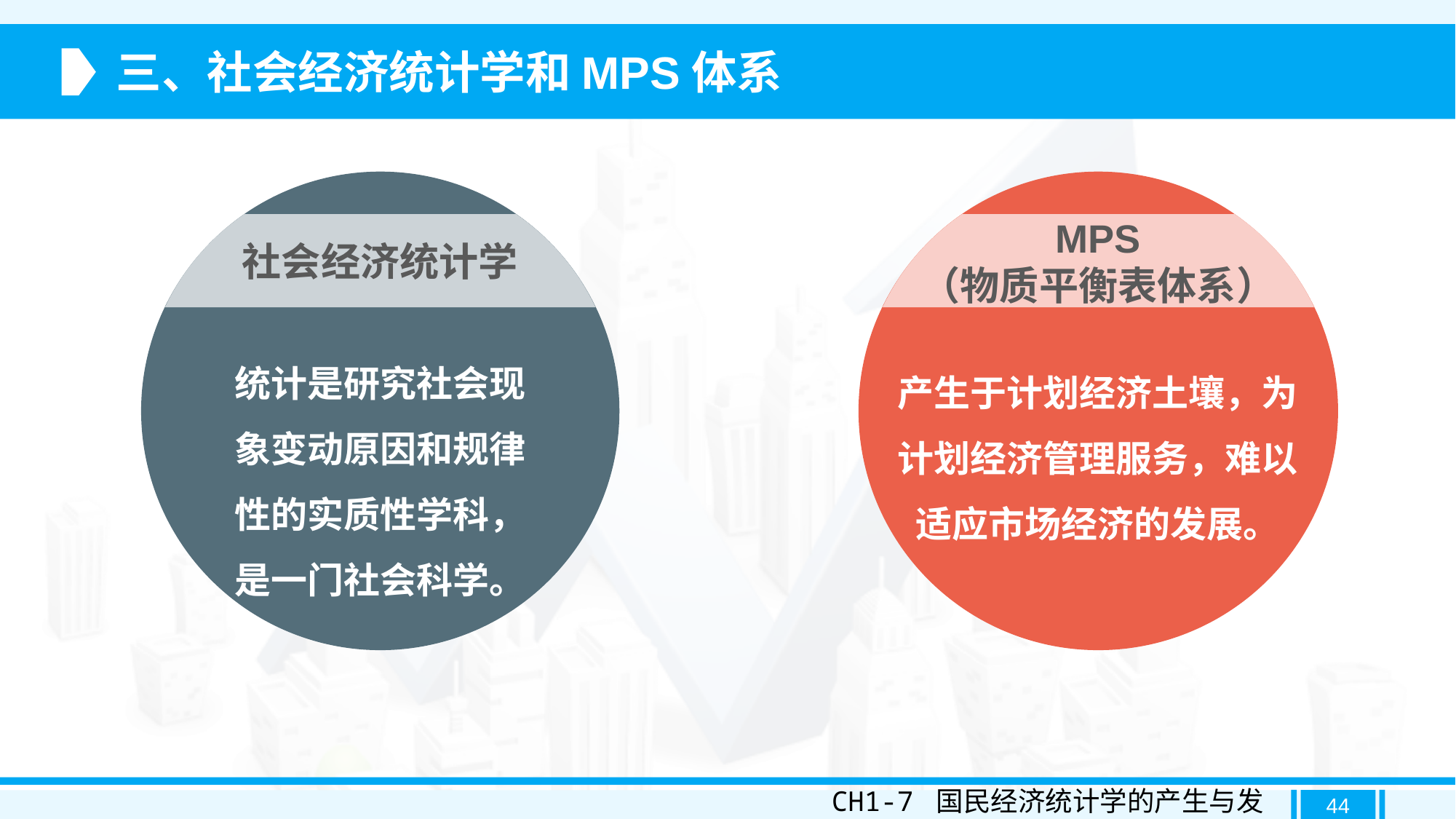

三、社会经济统计学和MPS体系

社会经济统计学
统计是研究社会现象变动原因和规律性的实质性学科，是一门社会科学。

MPS
（物质平衡表体系）
产生于计划经济土壤，为计划经济管理服务，难以适应市场经济的发展。
CH1-7 国民经济统计学的产生与发展
44